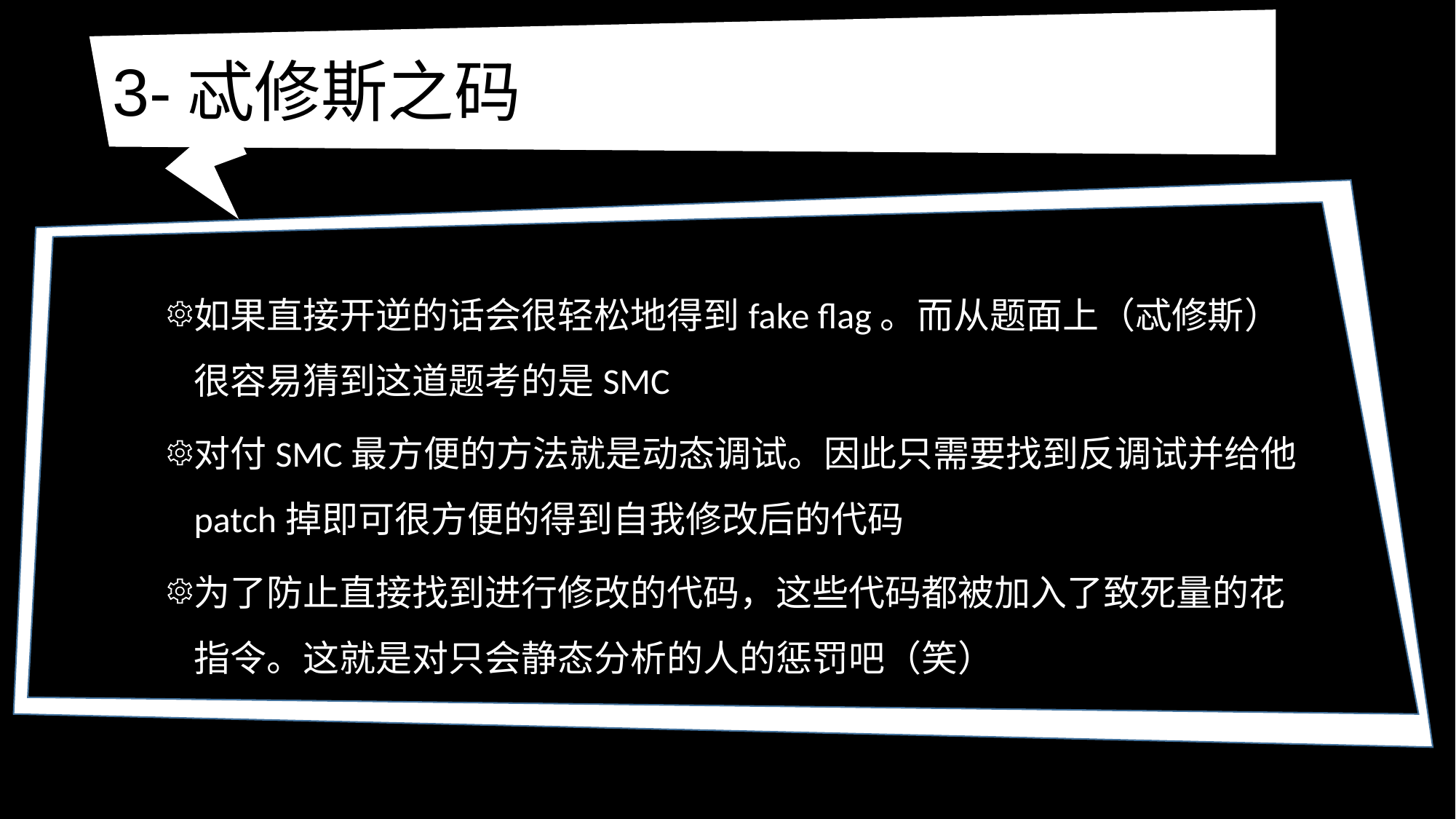

# 3-忒修斯之码
如果直接开逆的话会很轻松地得到fake flag。而从题面上（忒修斯）很容易猜到这道题考的是SMC
对付SMC最方便的方法就是动态调试。因此只需要找到反调试并给他patch掉即可很方便的得到自我修改后的代码
为了防止直接找到进行修改的代码，这些代码都被加入了致死量的花指令。这就是对只会静态分析的人的惩罚吧（笑）